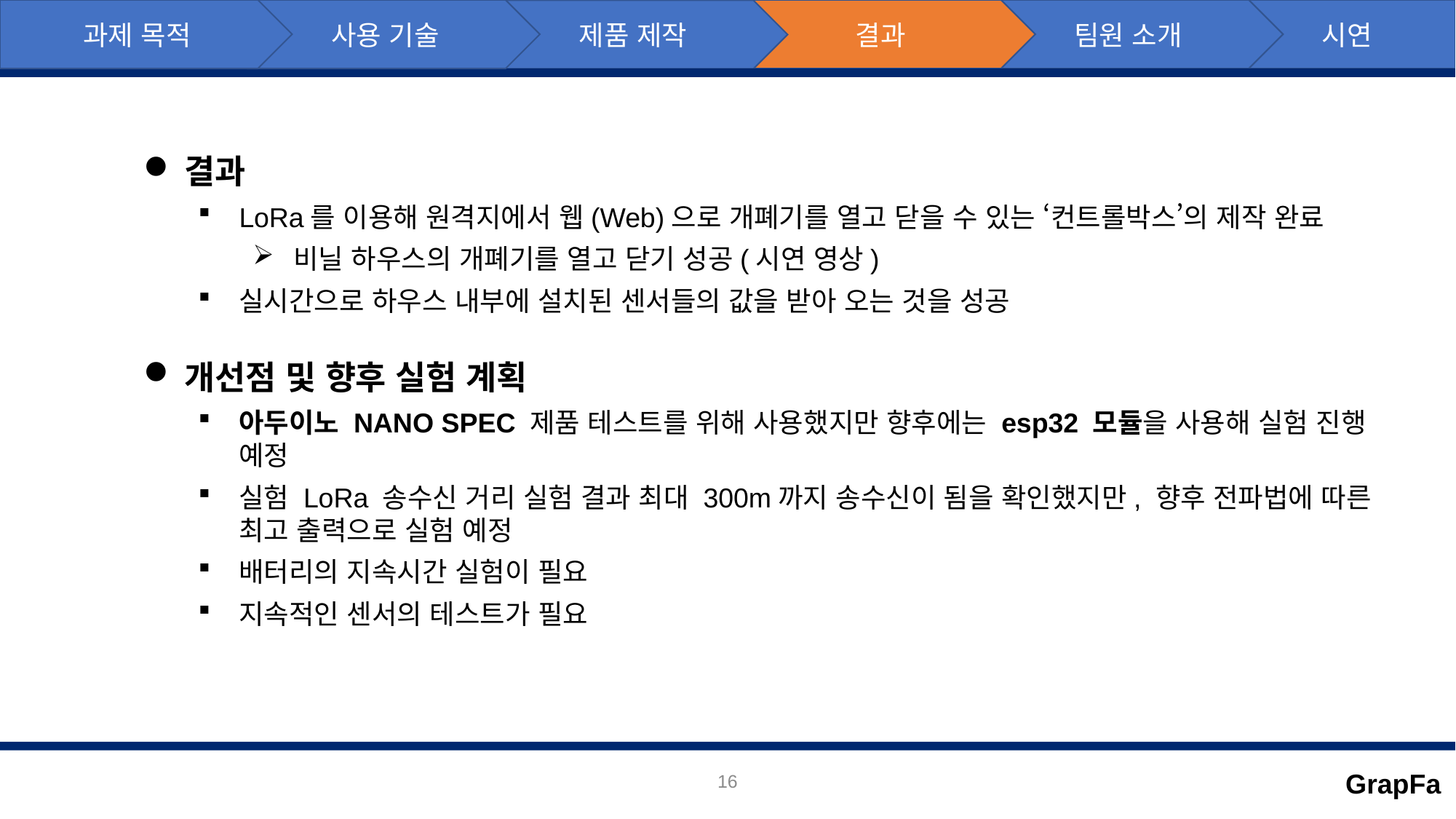

과제 목적
사용 기술
팀원 소개
시연
결과
제품 제작

결과
LoRa를 이용해 원격지에서 웹(Web)으로 개폐기를 열고 닫을 수 있는 ‘컨트롤박스’의 제작 완료
비닐 하우스의 개폐기를 열고 닫기 성공(시연 영상)
실시간으로 하우스 내부에 설치된 센서들의 값을 받아 오는 것을 성공

개선점 및 향후 실험 계획
아두이노 NANO SPEC 제품 테스트를 위해 사용했지만 향후에는 esp32 모듈을 사용해 실험 진행 예정
실험 LoRa 송수신 거리 실험 결과 최대 300m까지 송수신이 됨을 확인했지만, 향후 전파법에 따른 최고 출력으로 실험 예정
배터리의 지속시간 실험이 필요
지속적인 센서의 테스트가 필요

16
GrapFa